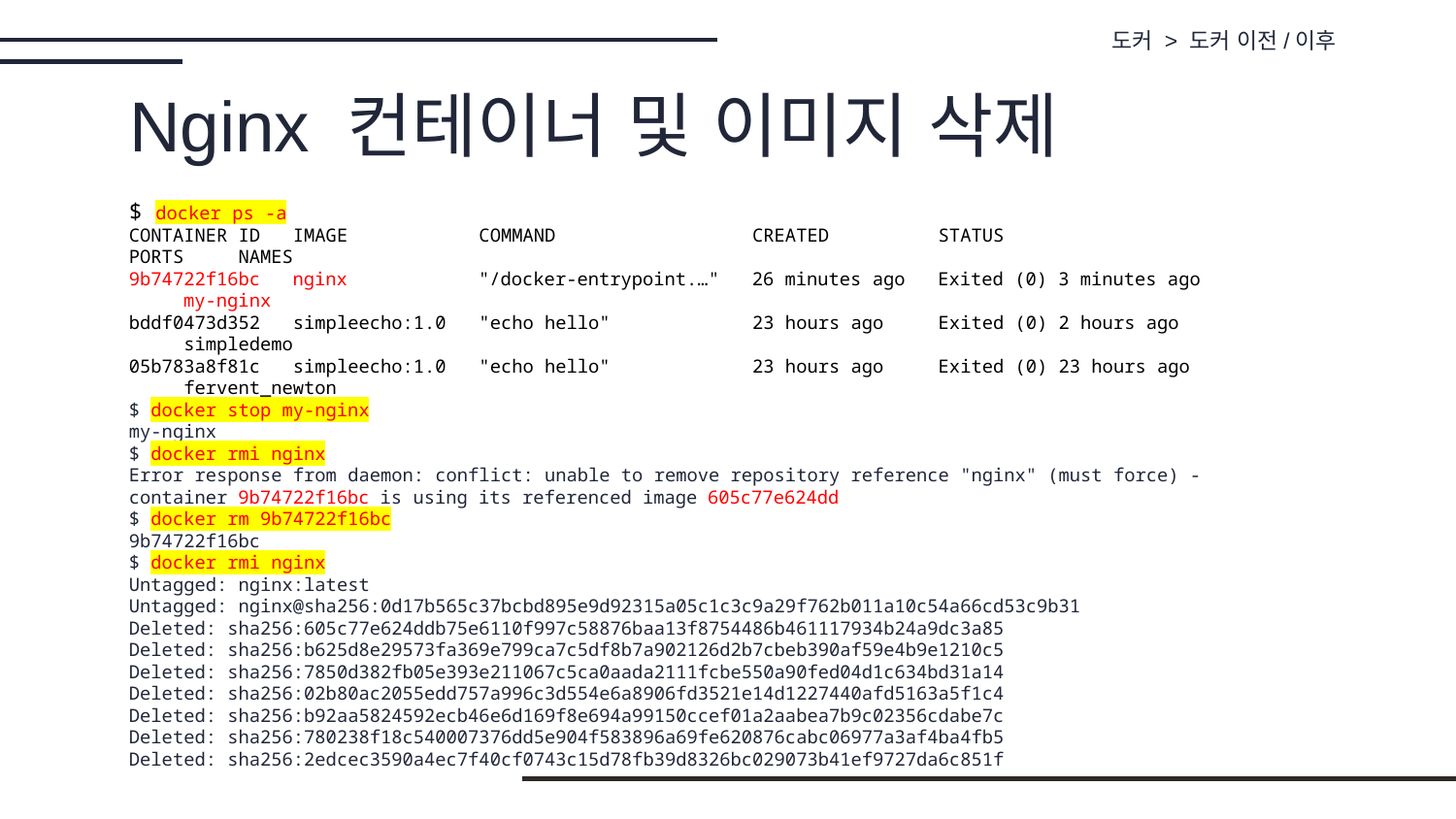

도커 > 도커 이전/이후
Nginx 컨테이너 및 이미지 삭제
$ docker ps -a
CONTAINER ID   IMAGE            COMMAND                  CREATED          STATUS                     PORTS     NAMES
9b74722f16bc   nginx            "/docker-entrypoint.…"   26 minutes ago   Exited (0) 3 minutes ago             my-nginx
bddf0473d352   simpleecho:1.0   "echo hello"             23 hours ago     Exited (0) 2 hours ago               simpledemo
05b783a8f81c   simpleecho:1.0   "echo hello"             23 hours ago     Exited (0) 23 hours ago              fervent_newton
$ docker stop my-nginx
my-nginx
$ docker rmi nginx
Error response from daemon: conflict: unable to remove repository reference "nginx" (must force) - container 9b74722f16bc is using its referenced image 605c77e624dd
$ docker rm 9b74722f16bc
9b74722f16bc
$ docker rmi nginx
Untagged: nginx:latest
Untagged: nginx@sha256:0d17b565c37bcbd895e9d92315a05c1c3c9a29f762b011a10c54a66cd53c9b31
Deleted: sha256:605c77e624ddb75e6110f997c58876baa13f8754486b461117934b24a9dc3a85
Deleted: sha256:b625d8e29573fa369e799ca7c5df8b7a902126d2b7cbeb390af59e4b9e1210c5
Deleted: sha256:7850d382fb05e393e211067c5ca0aada2111fcbe550a90fed04d1c634bd31a14
Deleted: sha256:02b80ac2055edd757a996c3d554e6a8906fd3521e14d1227440afd5163a5f1c4
Deleted: sha256:b92aa5824592ecb46e6d169f8e694a99150ccef01a2aabea7b9c02356cdabe7c
Deleted: sha256:780238f18c540007376dd5e904f583896a69fe620876cabc06977a3af4ba4fb5
Deleted: sha256:2edcec3590a4ec7f40cf0743c15d78fb39d8326bc029073b41ef9727da6c851f